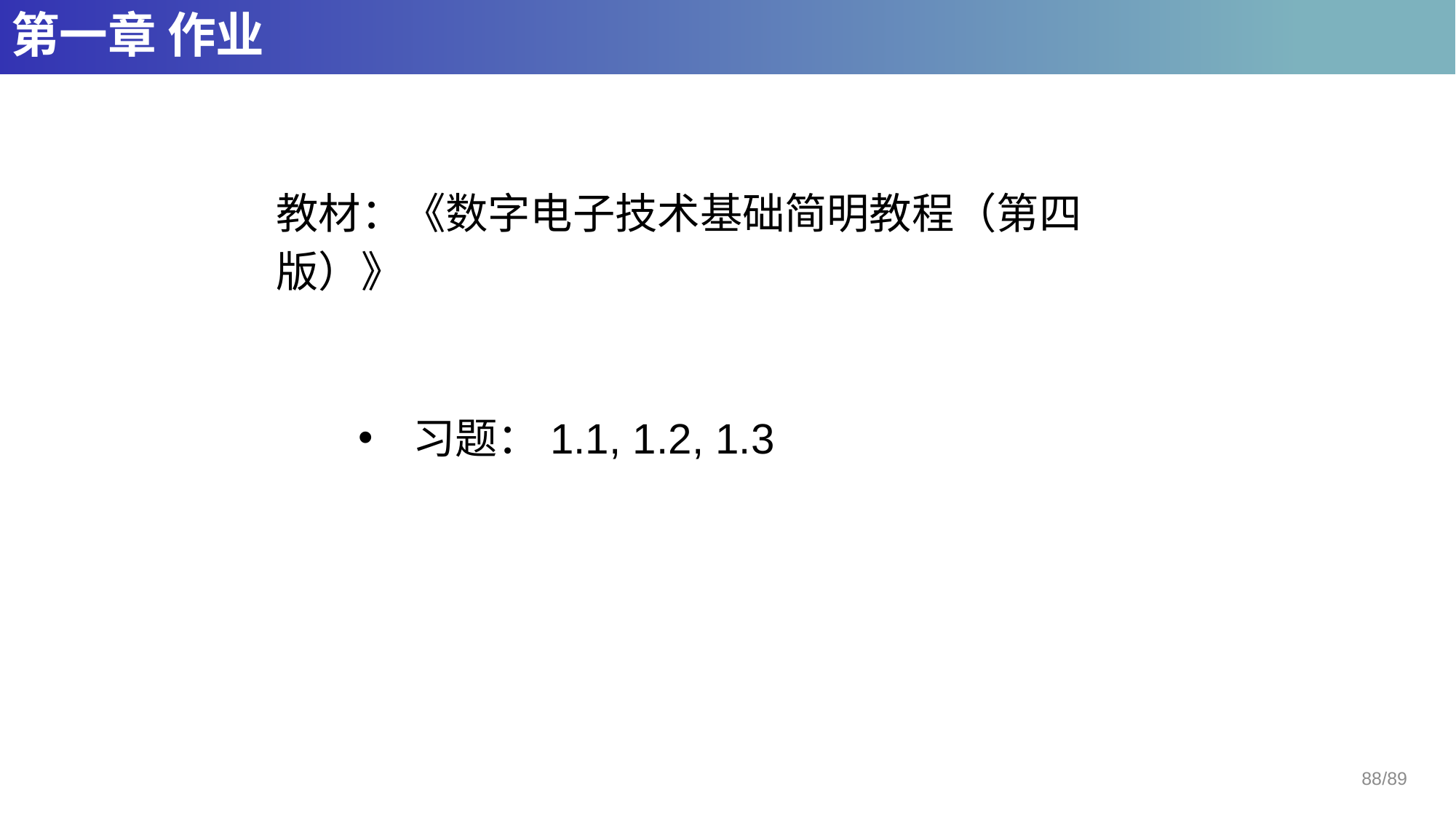

# 第一章 作业
教材：《数字电子技术基础简明教程（第四版）》
习题：1.1, 1.2, 1.3
88/89